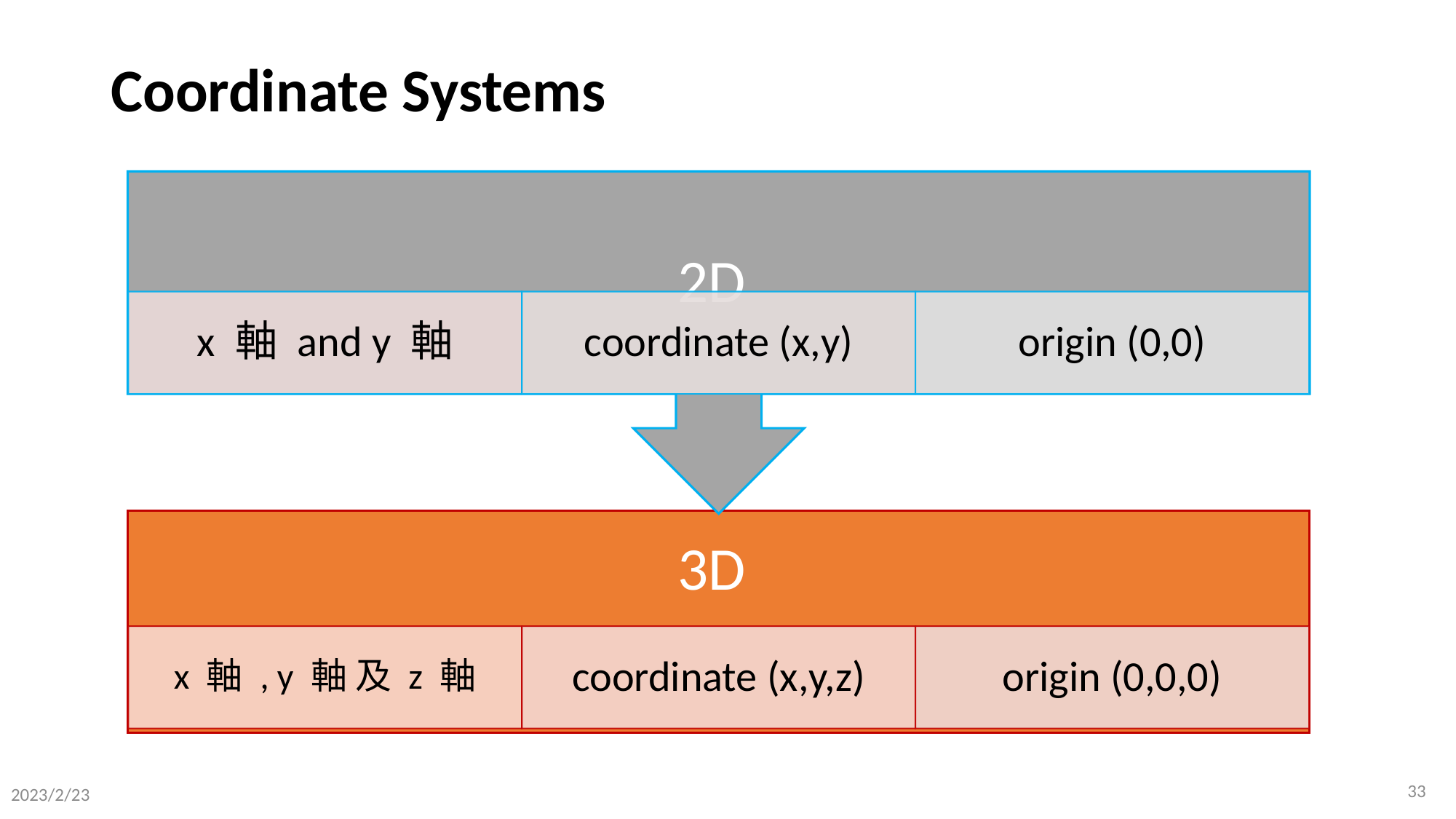

# Coordinate Systems
3D
x 軸 , y 軸 及 z 軸
coordinate (x,y,z)
origin (0,0,0)
2D
x 軸 and y 軸
coordinate (x,y)
origin (0,0)
33
2023/2/23